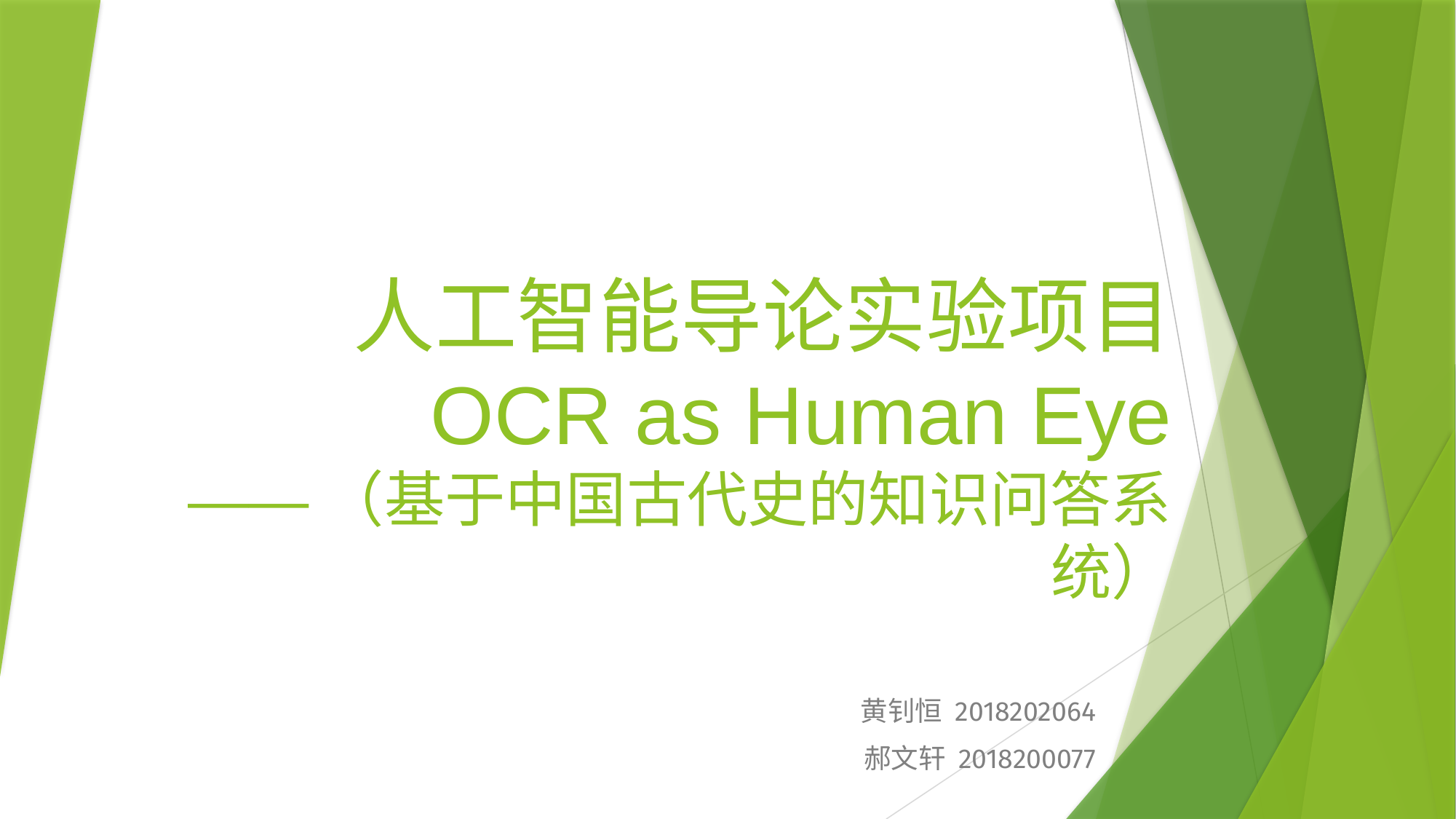

# 人工智能导论实验项目 OCR as Human Eye ——（基于中国古代史的知识问答系统）
黄钊恒 2018202064
郝文轩 2018200077